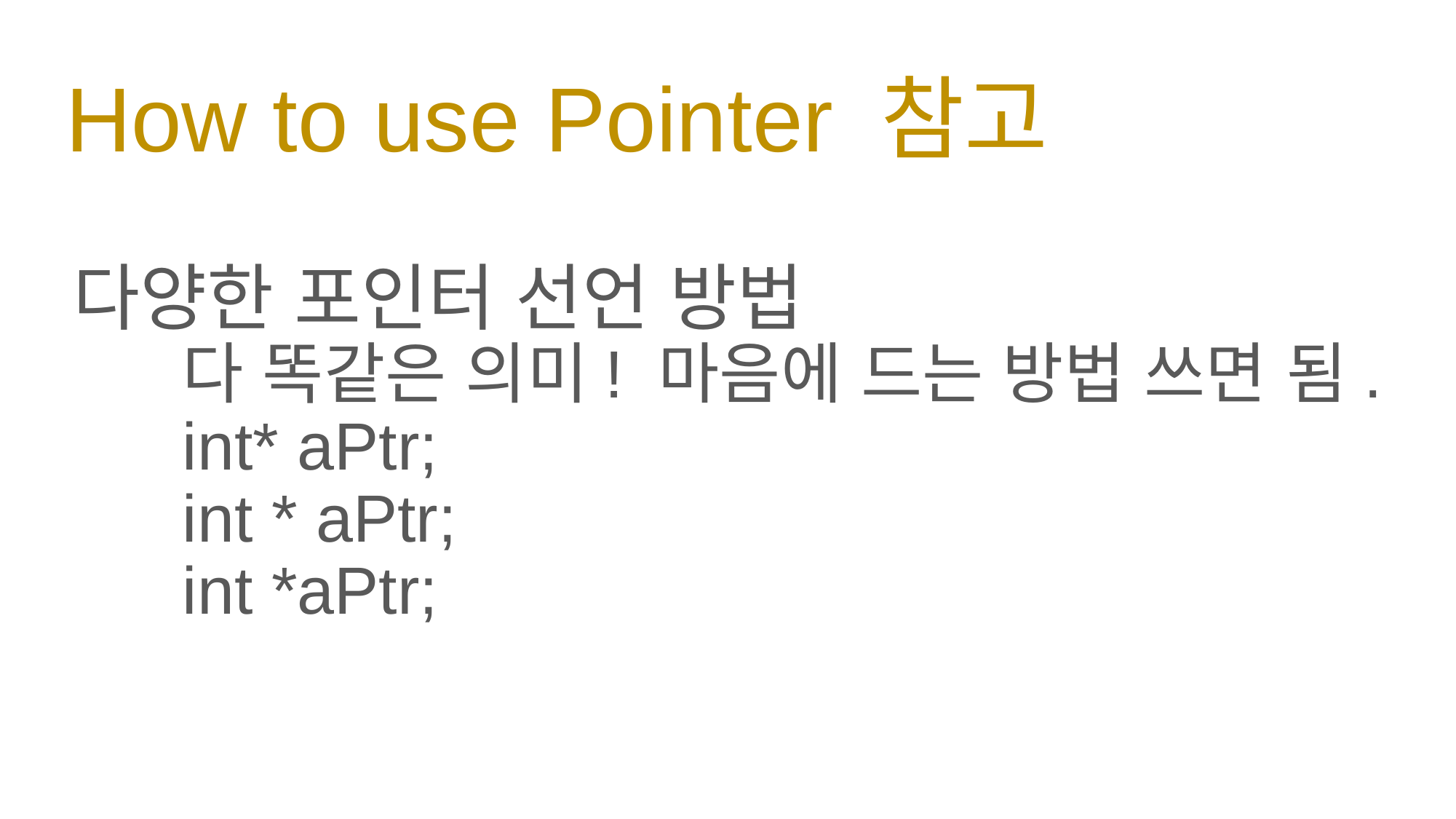

# How to use Pointer 참고
다양한 포인터 선언 방법
	다 똑같은 의미! 마음에 드는 방법 쓰면 됨.
	int* aPtr;
	int * aPtr;
	int *aPtr;